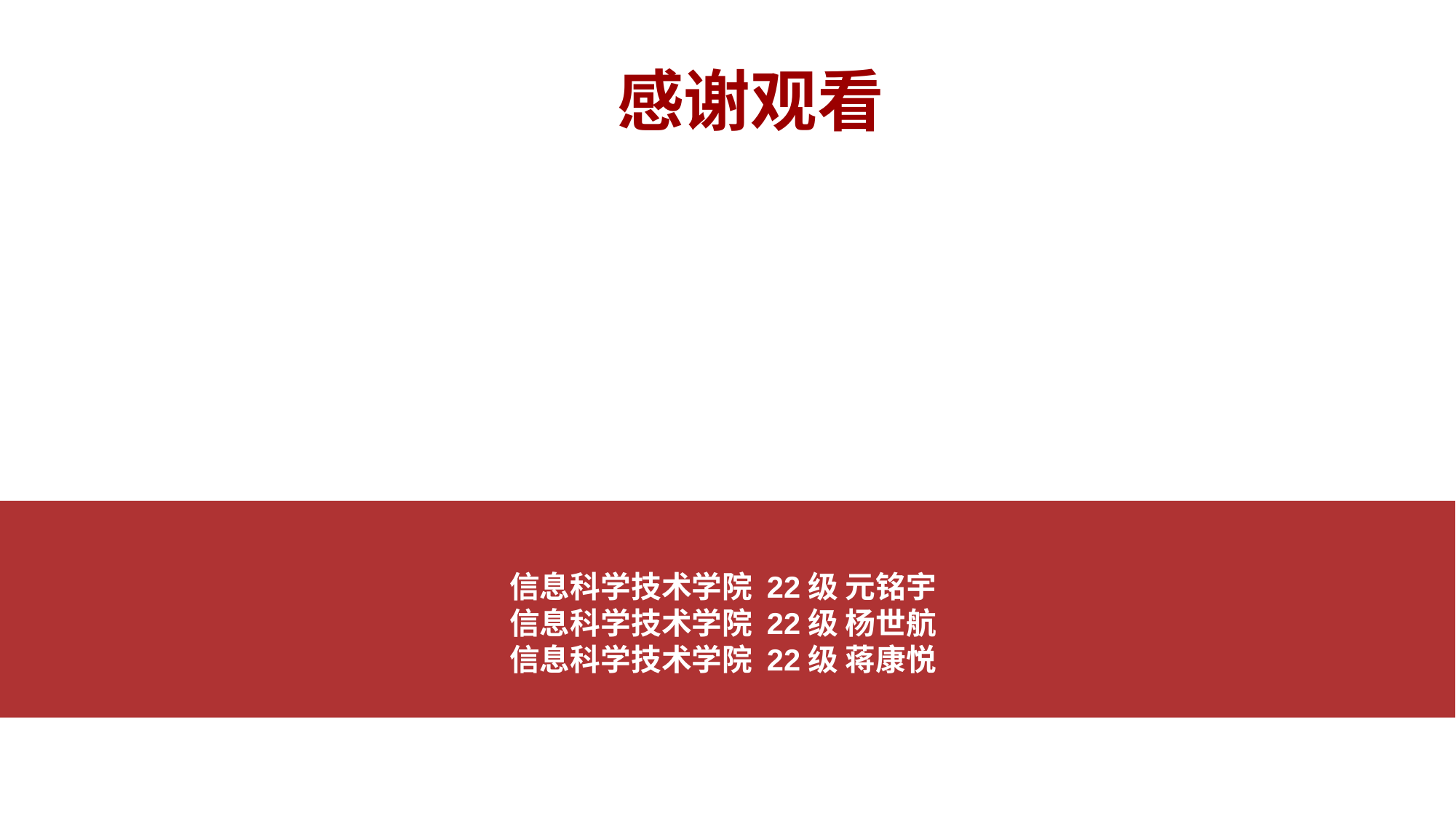

感谢观看

专业：【汉语言文学】
指导人：稻小壳
学号：20xxxxxxxxx
答辩人：稻小壳
信息科学技术学院 22级 元铭宇
信息科学技术学院 22级 杨世航
信息科学技术学院 22级 蒋康悦